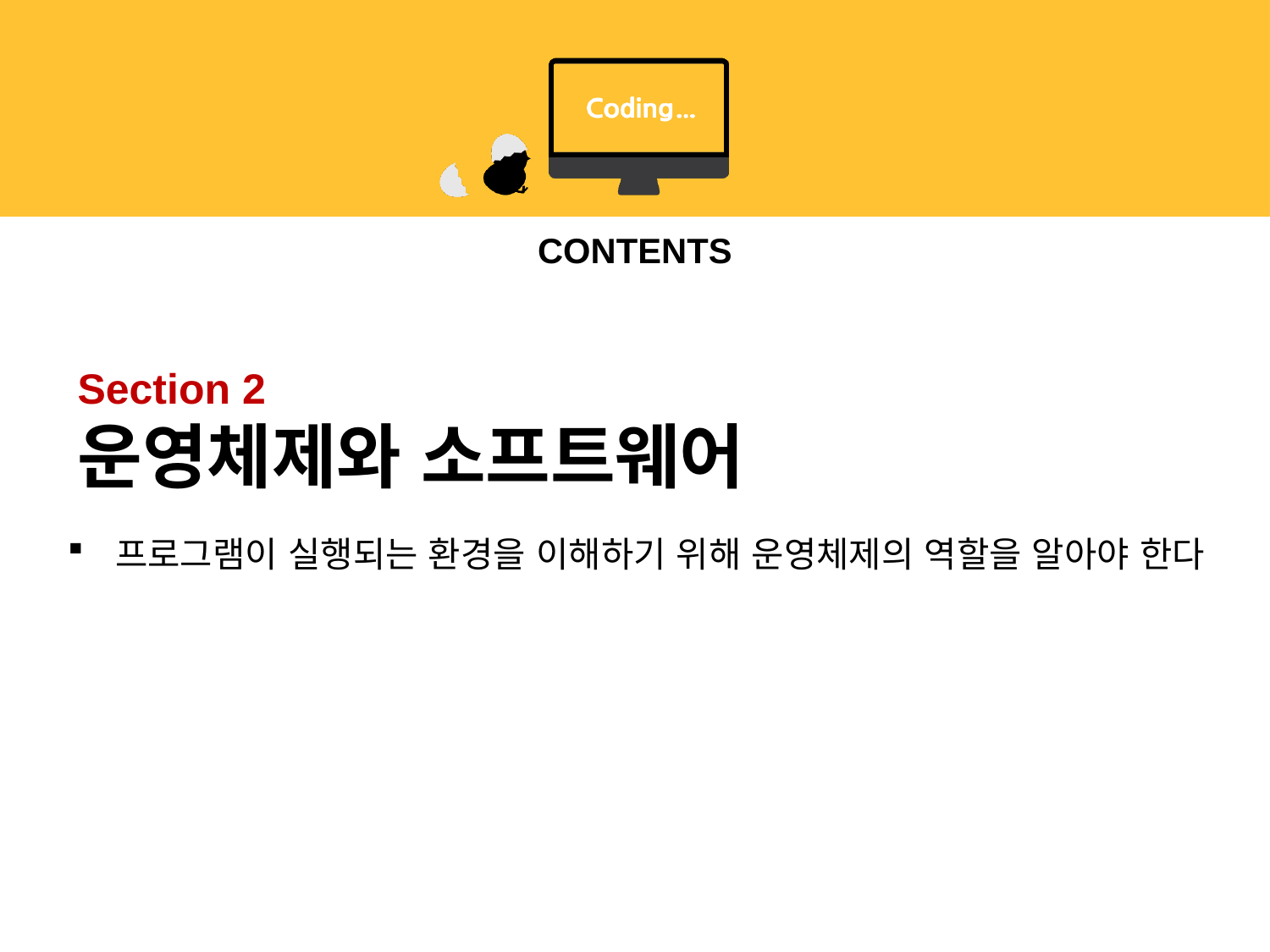

# Section 2 운영체제와 소프트웨어
프로그램이 실행되는 환경을 이해하기 위해 운영체제의 역할을 알아야 한다